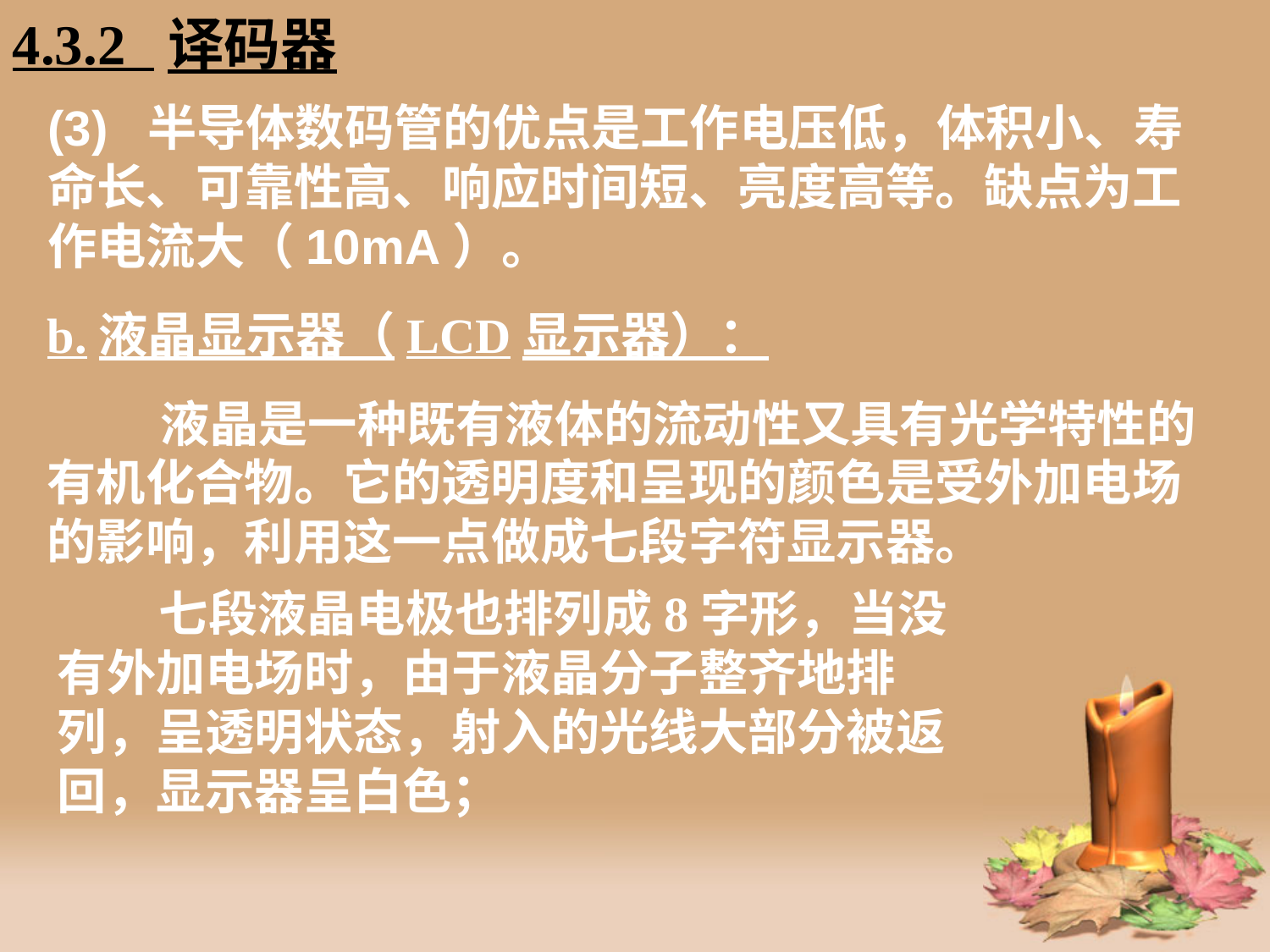

4.3.2  译码器
# (3)  半导体数码管的优点是工作电压低，体积小、寿命长、可靠性高、响应时间短、亮度高等。缺点为工作电流大（10mA）。
b.液晶显示器（LCD显示器）：
         液晶是一种既有液体的流动性又具有光学特性的有机化合物。它的透明度和呈现的颜色是受外加电场的影响，利用这一点做成七段字符显示器。
        七段液晶电极也排列成8字形，当没有外加电场时，由于液晶分子整齐地排列，呈透明状态，射入的光线大部分被返回，显示器呈白色；